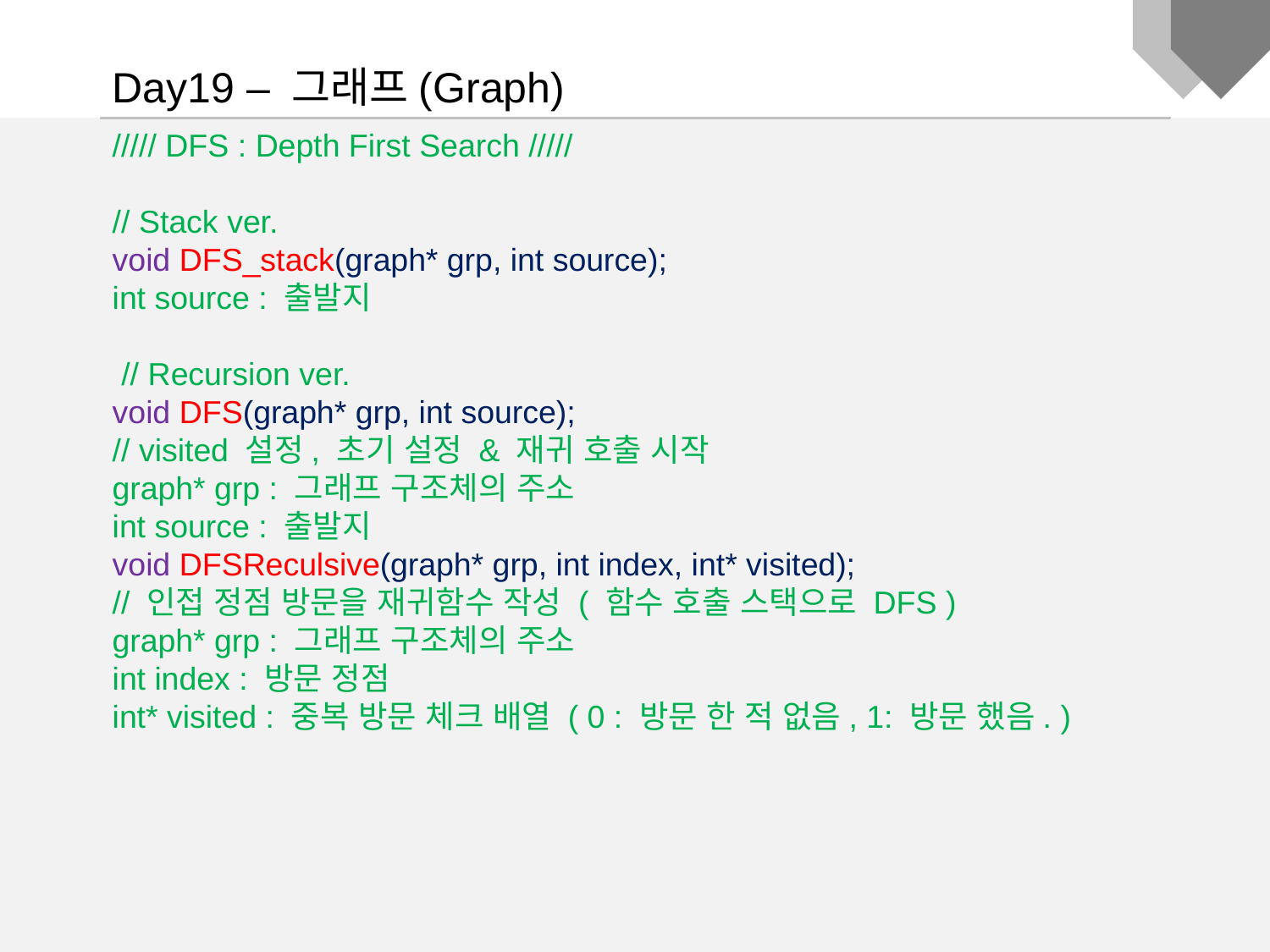

Day19 – 그래프(Graph)
///// DFS : Depth First Search /////

// Stack ver.
void DFS_stack(graph* grp, int source);
int source : 출발지

 // Recursion ver.
void DFS(graph* grp, int source);
// visited 설정, 초기 설정 & 재귀 호출 시작
graph* grp : 그래프 구조체의 주소
int source : 출발지
void DFSReculsive(graph* grp, int index, int* visited);
// 인접 정점 방문을 재귀함수 작성 ( 함수 호출 스택으로 DFS )
graph* grp : 그래프 구조체의 주소
int index : 방문 정점
int* visited : 중복 방문 체크 배열 ( 0 : 방문 한 적 없음, 1: 방문 했음. )